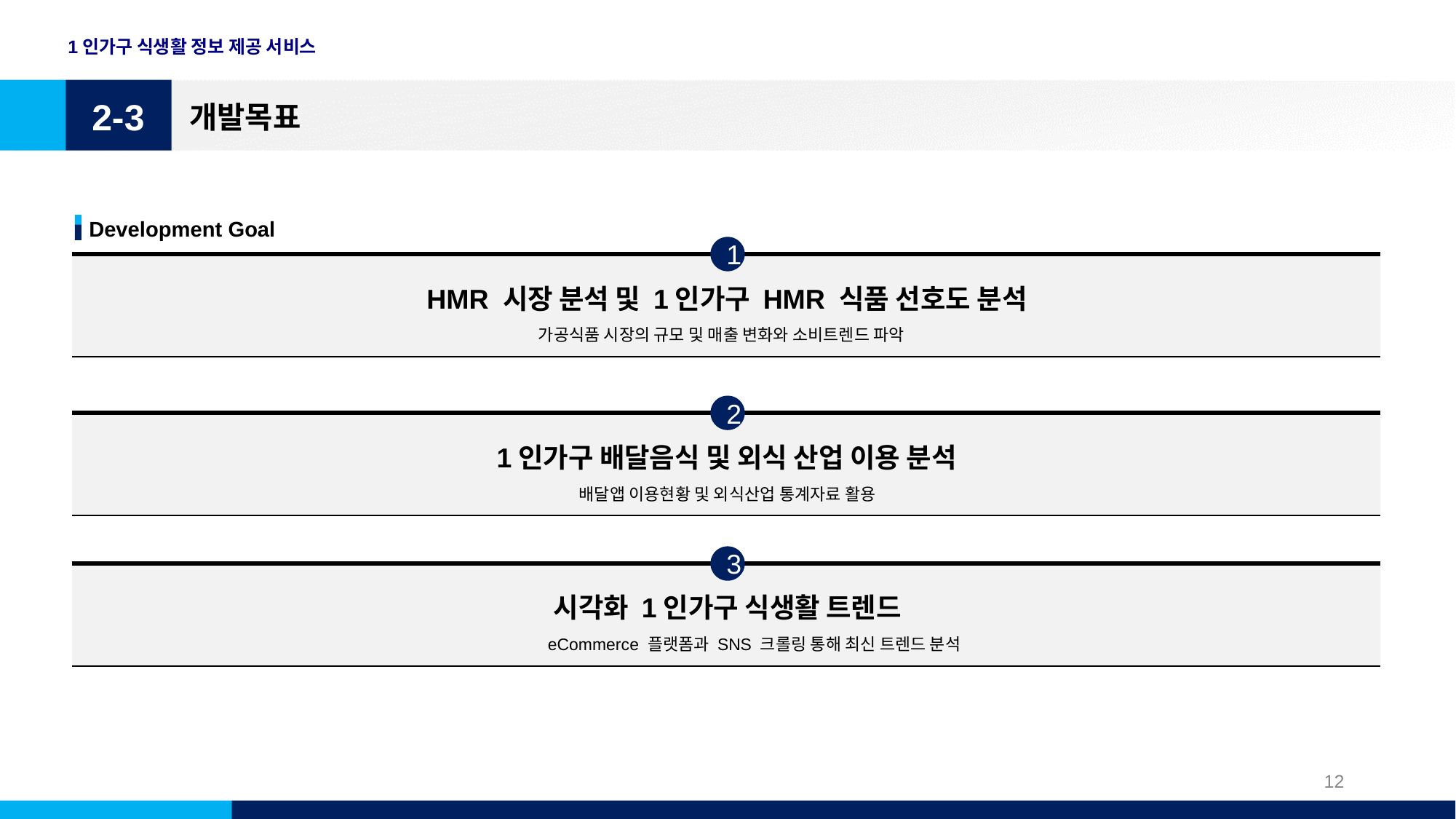

1인가구 식생활 정보 제공 서비스
2-3
개발목표
Development Goal

1

HMR 시장 분석 및 1인가구 HMR 식품 선호도 분석
가공식품 시장의 규모 및 매출 변화와 소비트렌드 파악
2

1인가구 배달음식 및 외식 산업 이용 분석
배달앱 이용현황 및 외식산업 통계자료 활용
3

시각화 1인가구 식생활 트렌드
eCommerce 플랫폼과 SNS 크롤링 통해 최신 트렌드 분석
12